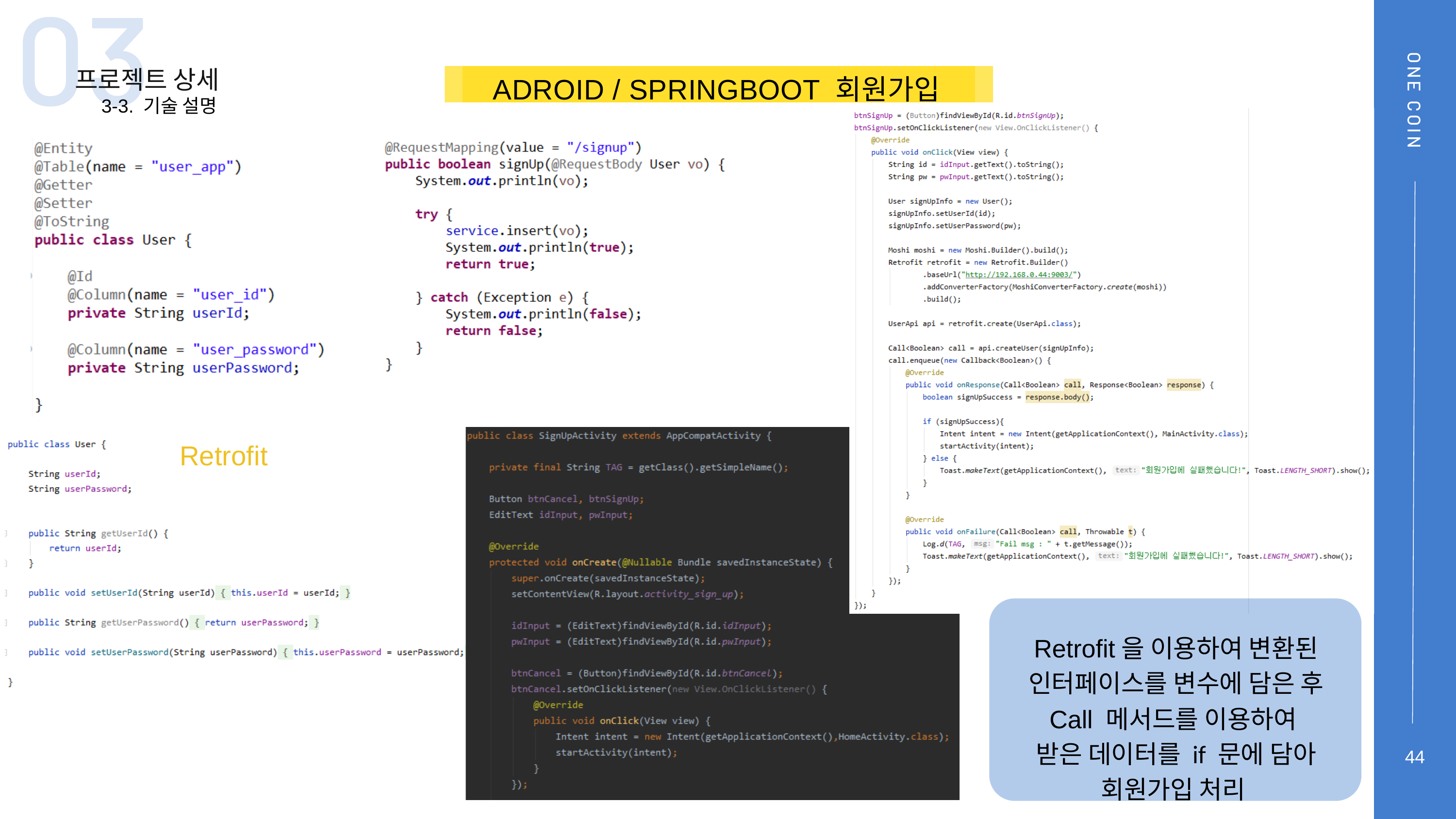

03
프로젝트 상세

ADROID / SPRINGBOOT 회원가입
3-3. 기술 설명

ONE COIN

Retrofit

Retrofit을 이용하여 변환된 인터페이스를 변수에 담은 후
Call 메서드를 이용하여
받은 데이터를 if 문에 담아 회원가입 처리
44